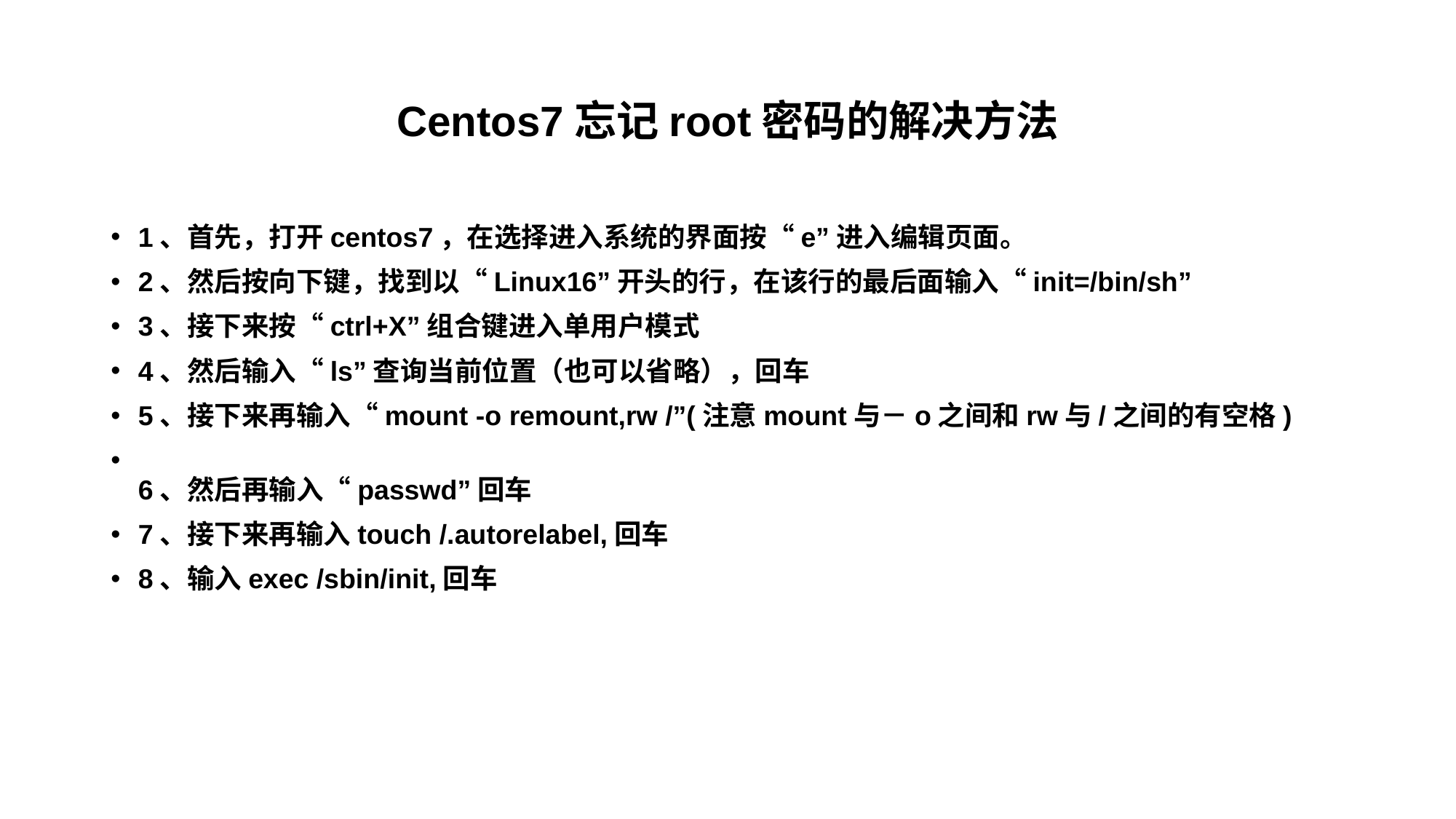

# Centos7忘记root密码的解决方法
1、首先，打开centos7，在选择进入系统的界面按“e”进入编辑页面。
2、然后按向下键，找到以“Linux16”开头的行，在该行的最后面输入“init=/bin/sh”
3、接下来按“ctrl+X”组合键进入单用户模式
4、然后输入“ls”查询当前位置（也可以省略），回车
5、接下来再输入“mount -o remount,rw /”(注意mount与－o之间和rw与/之间的有空格)
6、然后再输入“passwd”回车
7、接下来再输入touch /.autorelabel,回车
8、输入exec /sbin/init,回车